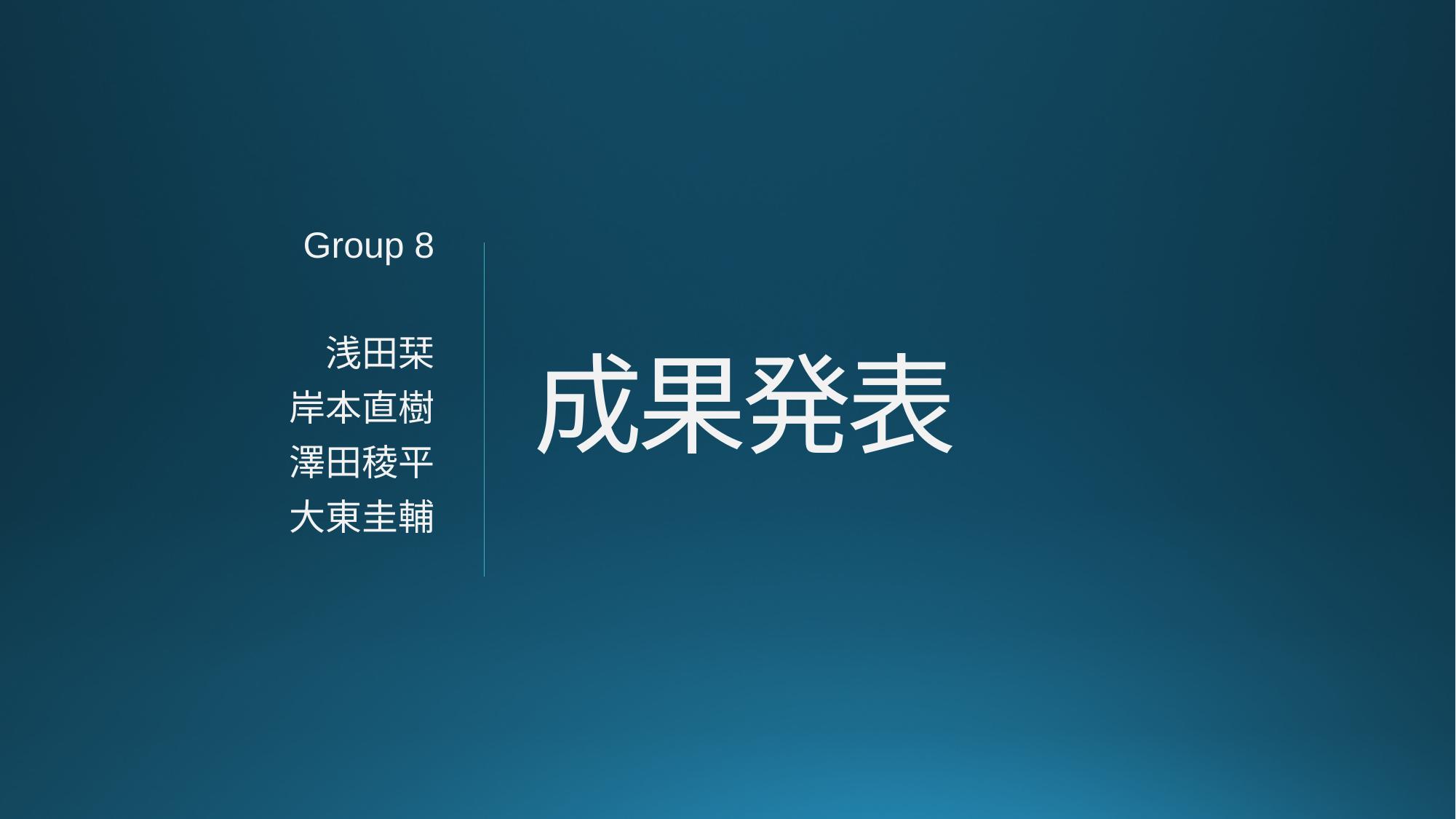

# 成果発表
Group 8

浅田栞
岸本直樹
澤田稜平
大東圭輔